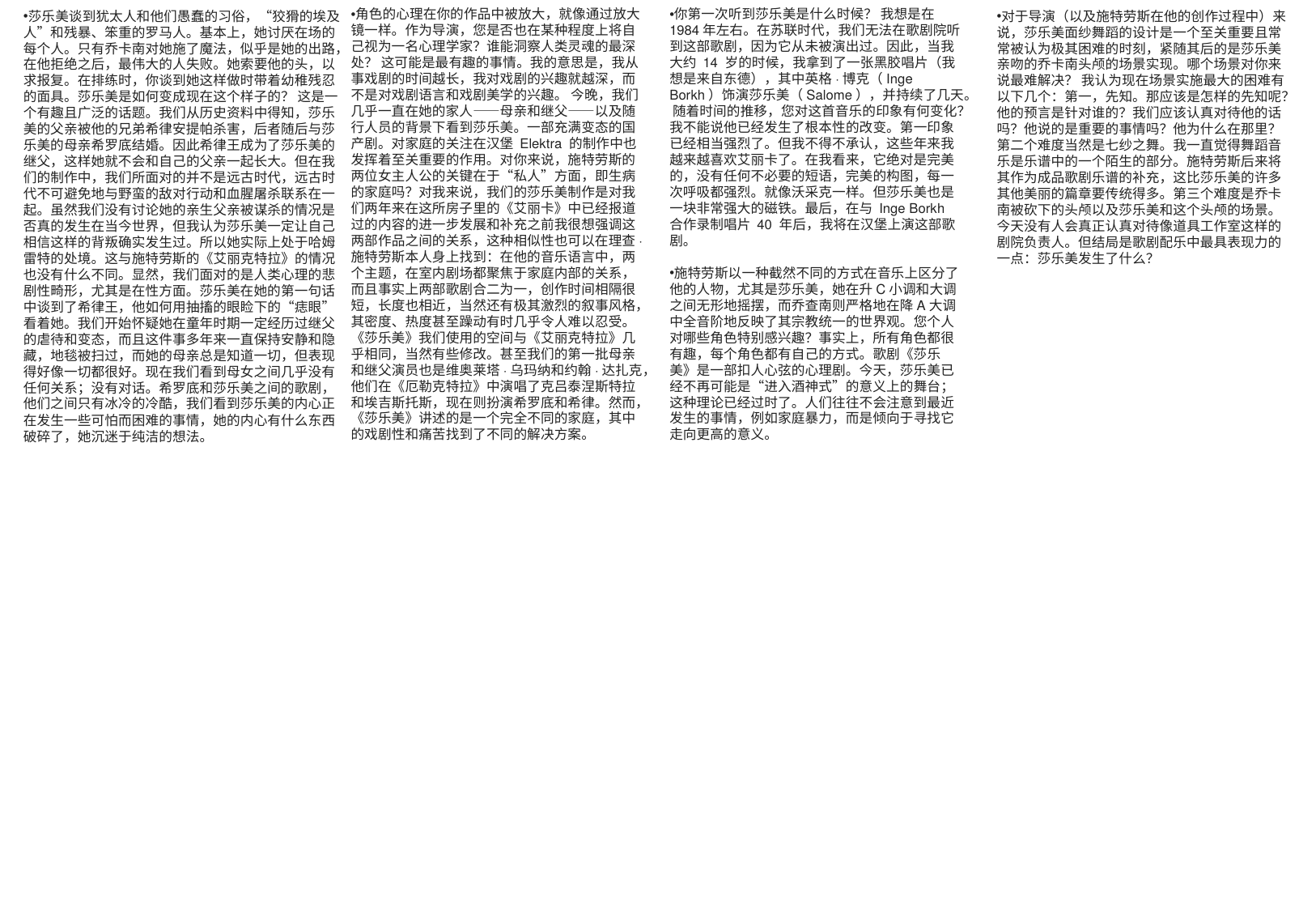

角色的心理在你的作品中被放大，就像通过放大镜一样。作为导演，您是否也在某种程度上将自己视为一名心理学家？谁能洞察人类灵魂的最深处？ 这可能是最有趣的事情。我的意思是，我从事戏剧的时间越长，我对戏剧的兴趣就越深，而不是对戏剧语言和戏剧美学的兴趣。 今晚，我们几乎一直在她的家人——母亲和继父——以及随行人员的背景下看到莎乐美。一部充满变态的国产剧。对家庭的关注在汉堡 Elektra 的制作中也发挥着至关重要的作用。对你来说，施特劳斯的两位女主人公的关键在于“私人”方面，即生病的家庭吗？对我来说，我们的莎乐美制作是对我们两年来在这所房子里的《艾丽卡》中已经报道过的内容的进一步发展和补充之前我很想强调这两部作品之间的关系，这种相似性也可以在理查·施特劳斯本人身上找到：在他的音乐语言中，两个主题，在室内剧场都聚焦于家庭内部的关系，而且事实上两部歌剧合二为一，创作时间相隔很短，长度也相近，当然还有极其激烈的叙事风格，其密度、热度甚至躁动有时几乎令人难以忍受。 《莎乐美》我们使用的空间与《艾丽克特拉》几乎相同，当然有些修改。甚至我们的第一批母亲和继父演员也是维奥莱塔·乌玛纳和约翰·达扎克，他们在《厄勒克特拉》中演唱了克吕泰涅斯特拉和埃吉斯托斯，现在则扮演希罗底和希律。然而，《莎乐美》讲述的是一个完全不同的家庭，其中的戏剧性和痛苦找到了不同的解决方案。
你第一次听到莎乐美是什么时候？ 我想是在1984年左右。在苏联时代，我们无法在歌剧院听到这部歌剧，因为它从未被演出过。因此，当我大约 14 岁的时候，我拿到了一张黑胶唱片（我想是来自东德），其中英格·博克（Inge Borkh）饰演莎乐美（Salome），并持续了几天。 随着时间的推移，您对这首音乐的印象有何变化？我不能说他已经发生了根本性的改变。第一印象已经相当强烈了。但我不得不承认，这些年来我越来越喜欢艾丽卡了。在我看来，它绝对是完美的，没有任何不必要的短语，完美的构图，每一次呼吸都强烈。就像沃采克一样。但莎乐美也是一块非常强大的磁铁。最后，在与 Inge Borkh 合作录制唱片 40 年后，我将在汉堡上演这部歌剧。

施特劳斯以一种截然不同的方式在音乐上区分了他的人物，尤其是莎乐美，她在升C小调和大调之间无形地摇摆，而乔查南则严格地在降A大调中全音阶地反映了其宗教统一的世界观。您个人对哪些角色特别感兴趣？事实上，所有角色都很有趣，每个角色都有自己的方式。歌剧《莎乐美》是一部扣人心弦的心理剧。今天，莎乐美已经不再可能是“进入酒神式”的意义上的舞台；这种理论已经过时了。人们往往不会注意到最近发生的事情，例如家庭暴力，而是倾向于寻找它走向更高的意义。
莎乐美谈到犹太人和他们愚蠢的习俗，“狡猾的埃及人”和残暴、笨重的罗马人。基本上，她讨厌在场的每个人。只有乔卡南对她施了魔法，似乎是她的出路，在他拒绝之后，最伟大的人失败。她索要他的头，以求报复。在排练时，你谈到她这样做时带着幼稚残忍的面具。莎乐美是如何变成现在这个样子的？ 这是一个有趣且广泛的话题。我们从历史资料中得知，莎乐美的父亲被他的兄弟希律安提帕杀害，后者随后与莎乐美的母亲希罗底结婚。因此希律王成为了莎乐美的继父，这样她就不会和自己的父亲一起长大。但在我们的制作中，我们所面对的并不是远古时代，远古时代不可避免地与野蛮的敌对行动和血腥屠杀联系在一起。虽然我们没有讨论她的亲生父亲被谋杀的情况是否真的发生在当今世界，但我认为莎乐美一定让自己相信这样的背叛确实发生过。所以她实际上处于哈姆雷特的处境。这与施特劳斯的《艾丽克特拉》的情况也没有什么不同。显然，我们面对的是人类心理的悲剧性畸形，尤其是在性方面。莎乐美在她的第一句话中谈到了希律王，他如何用抽搐的眼睑下的“痣眼”看着她。我们开始怀疑她在童年时期一定经历过继父的虐待和变态，而且这件事多年来一直保持安静和隐藏，地毯被扫过，而她的母亲总是知道一切，但表现得好像一切都很好。现在我们看到母女之间几乎没有任何关系；没有对话。希罗底和莎乐美之间的歌剧，他们之间只有冰冷的冷酷，我们看到莎乐美的内心正在发生一些可怕而困难的事情，她的内心有什么东西破碎了，她沉迷于纯洁的想法。
对于导演（以及施特劳斯在他的创作过程中）来说，莎乐美面纱舞蹈的设计是一个至关重要且常常被认为极其困难的时刻，紧随其后的是莎乐美亲吻的乔卡南头颅的场景实现。哪个场景对你来说最难解决？ 我认为现在场景实施最大的困难有以下几个：第一，先知。那应该是怎样的先知呢？他的预言是针对谁的？我们应该认真对待他的话吗？他说的是重要的事情吗？他为什么在那里？ 第二个难度当然是七纱之舞。我一直觉得舞蹈音乐是乐谱中的一个陌生的部分。施特劳斯后来将其作为成品歌剧乐谱的补充，这比莎乐美的许多其他美丽的篇章要传统得多。第三个难度是乔卡南被砍下的头颅以及莎乐美和这个头颅的场景。今天没有人会真正认真对待像道具工作室这样的剧院负责人。但结局是歌剧配乐中最具表现力的一点：莎乐美发生了什么？